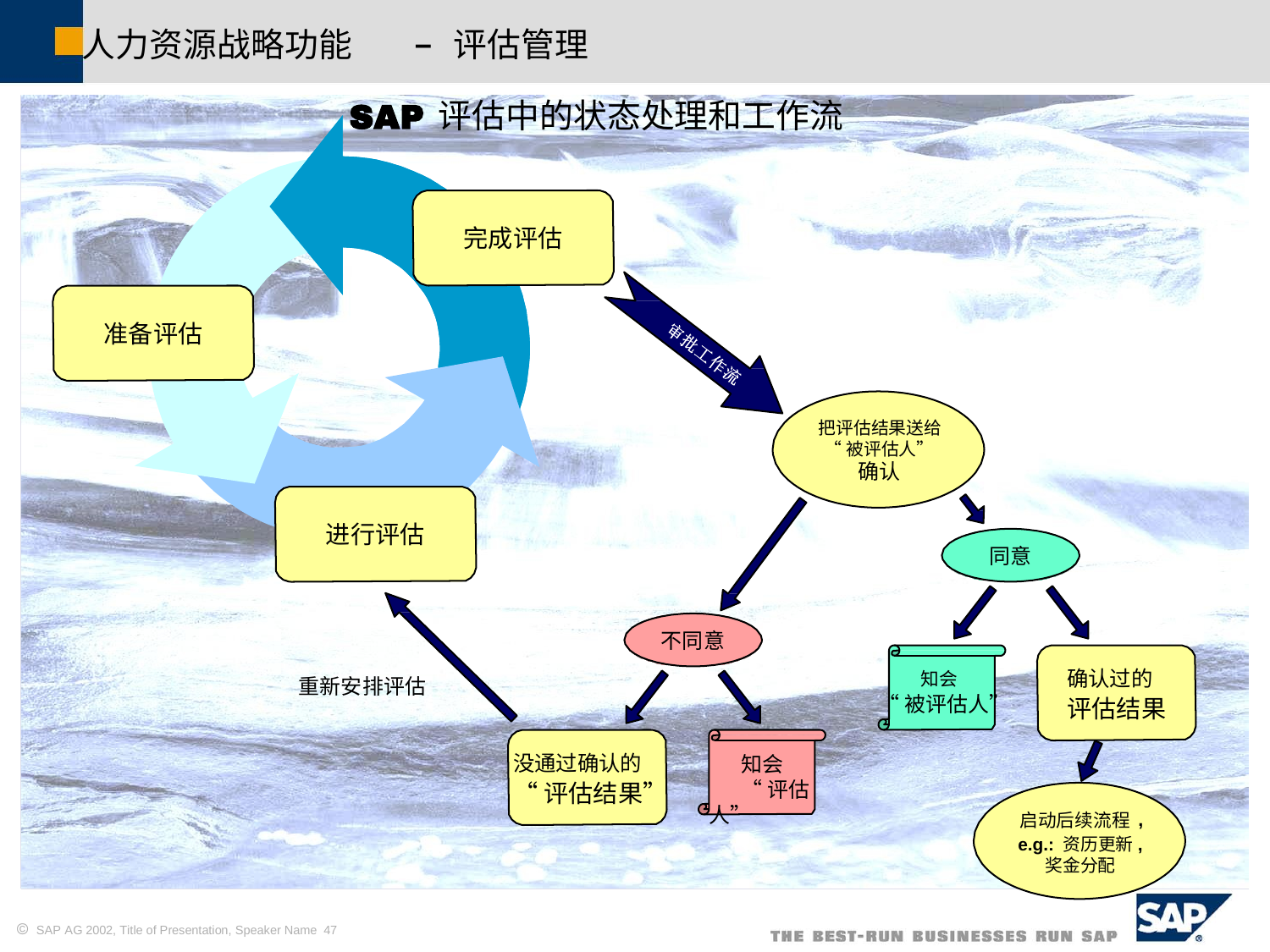

人力资源战略功能	–	评估管理
SAP评估中的状态处理和工作流

完成评估

准备评估

把评估结果送给
“被评估人”
确认

进行评估

同意

不同意

知会

确认过的
评估结果

重新安排评估
“被评估人”

知会
“评估人”

没通过确认的
“评估结果”

启动后续流程,
e.g.: 资历更新,
奖金分配
©  SAP AG 2002, Title of Presentation, Speaker Name  47